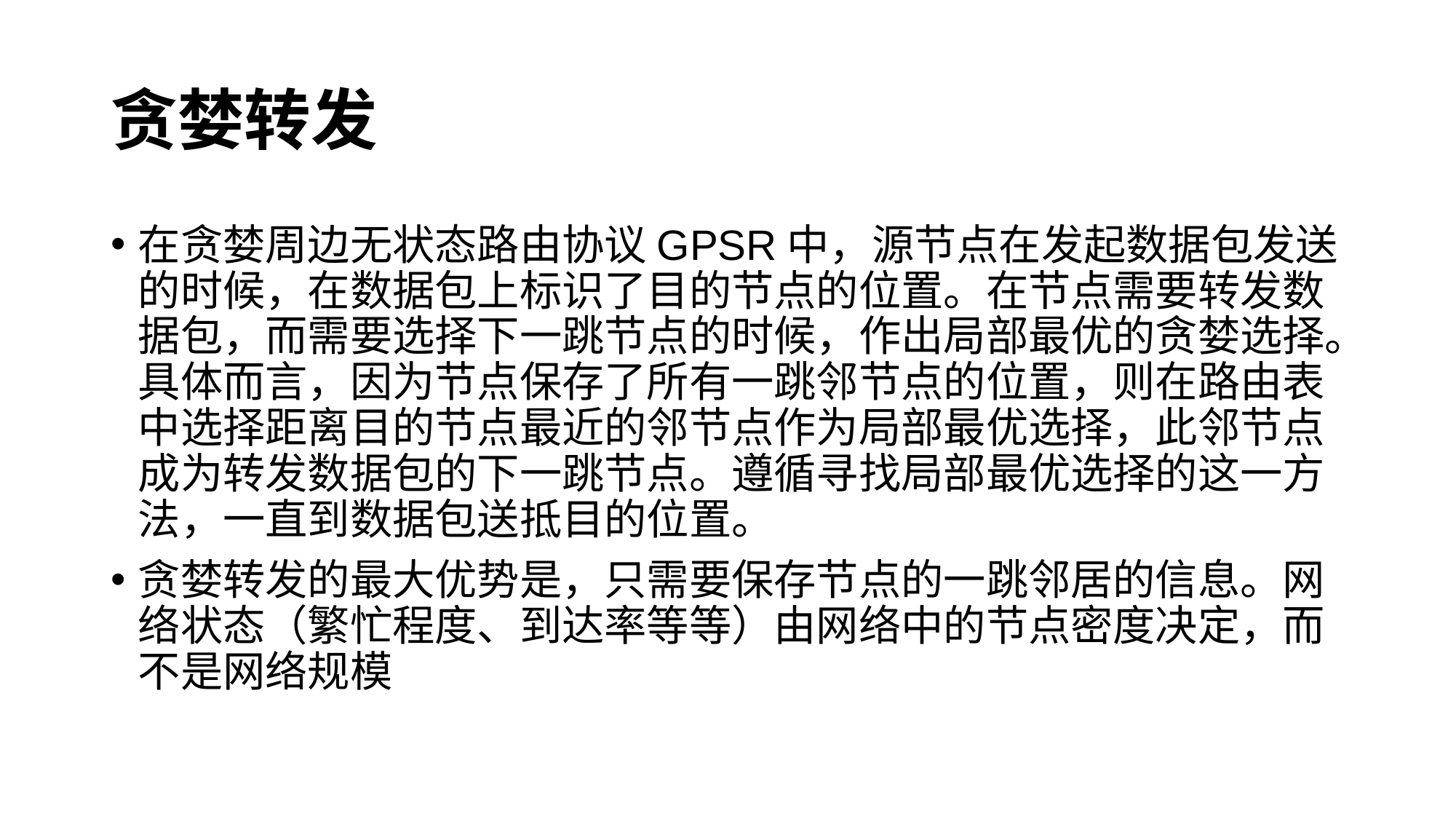

# 贪婪转发
在贪婪周边无状态路由协议GPSR中，源节点在发起数据包发送的时候，在数据包上标识了目的节点的位置。在节点需要转发数据包，而需要选择下一跳节点的时候，作出局部最优的贪婪选择。具体而言，因为节点保存了所有一跳邻节点的位置，则在路由表中选择距离目的节点最近的邻节点作为局部最优选择，此邻节点成为转发数据包的下一跳节点。遵循寻找局部最优选择的这一方法，一直到数据包送抵目的位置。
贪婪转发的最大优势是，只需要保存节点的一跳邻居的信息。网络状态（繁忙程度、到达率等等）由网络中的节点密度决定，而不是网络规模